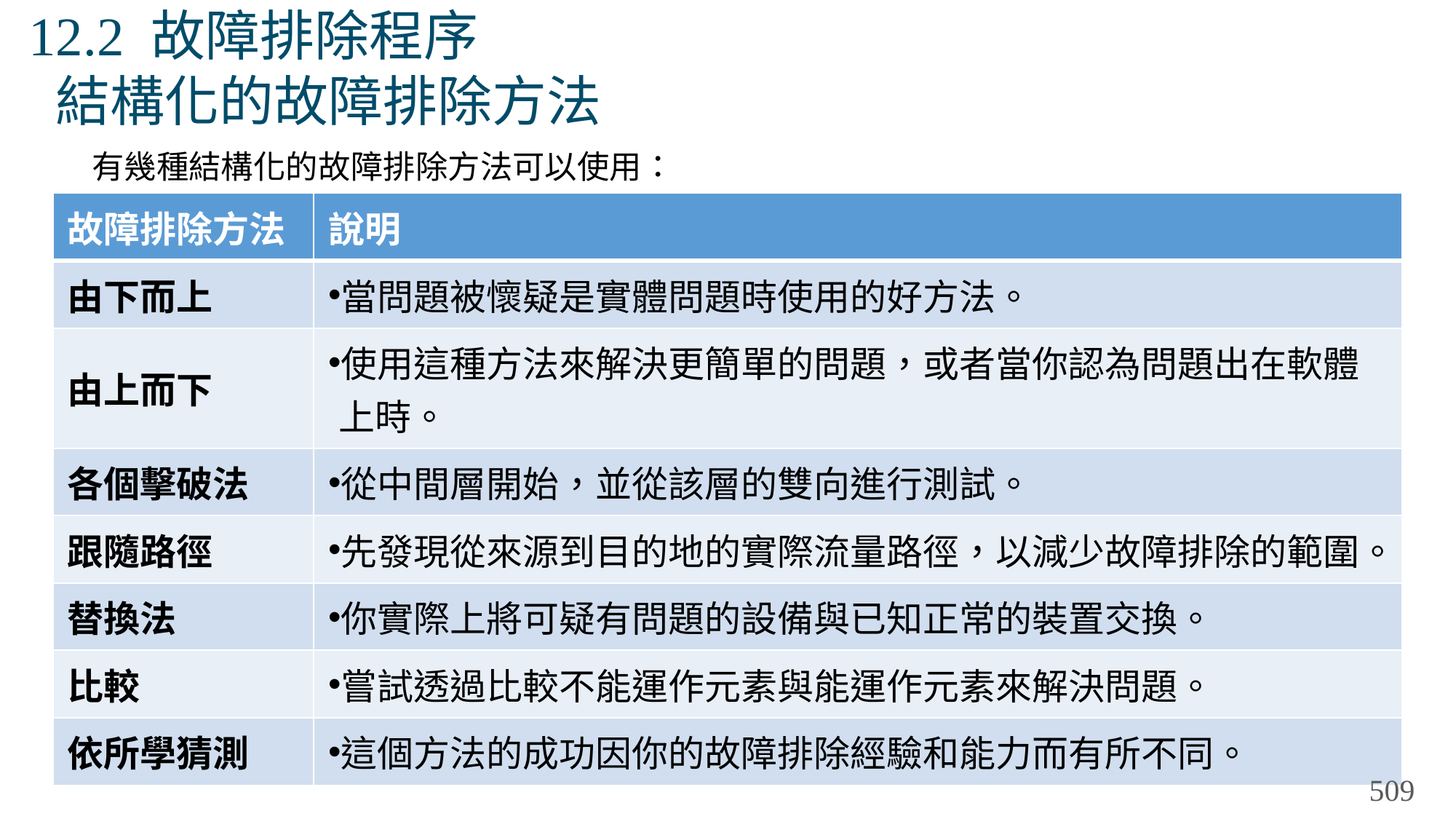

# 12.2 故障排除程序 結構化的故障排除方法
有幾種結構化的故障排除方法可以使用：
| 故障排除方法 | 說明 |
| --- | --- |
| 由下而上 | 當問題被懷疑是實體問題時使用的好方法。 |
| 由上而下 | 使用這種方法來解決更簡單的問題，或者當你認為問題出在軟體上時。 |
| 各個擊破法 | 從中間層開始，並從該層的雙向進行測試。 |
| 跟隨路徑 | 先發現從來源到目的地的實際流量路徑，以減少故障排除的範圍。 |
| 替換法 | 你實際上將可疑有問題的設備與已知正常的裝置交換。 |
| 比較 | 嘗試透過比較不能運作元素與能運作元素來解決問題。 |
| 依所學猜測 | 這個方法的成功因你的故障排除經驗和能力而有所不同。 |
509